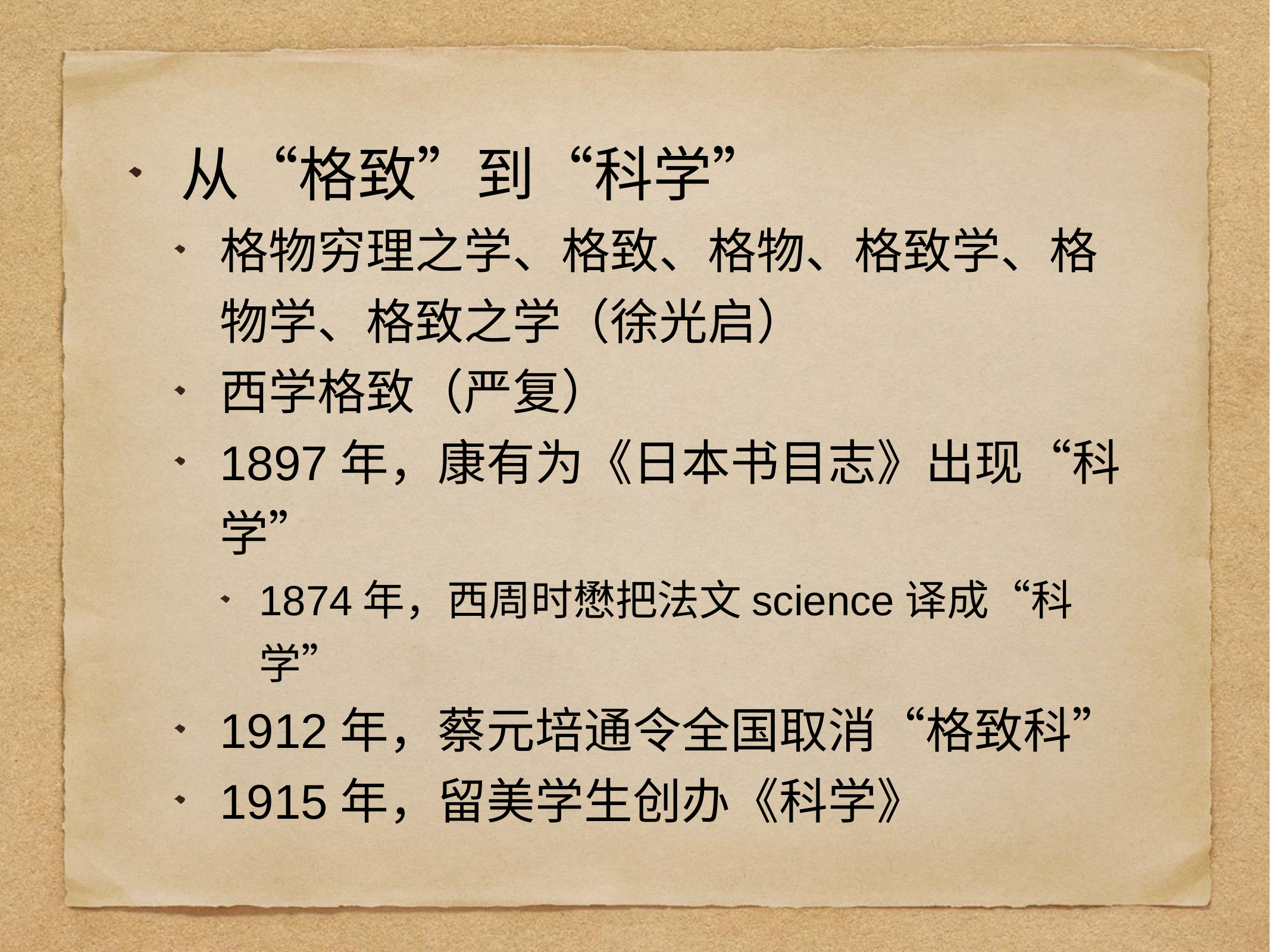

从“格致”到“科学”
格物穷理之学、格致、格物、格致学、格物学、格致之学（徐光启）
西学格致（严复）
1897年，康有为《日本书目志》出现“科学”
1874年，西周时懋把法文science译成“科学”
1912年，蔡元培通令全国取消“格致科”
1915年，留美学生创办《科学》